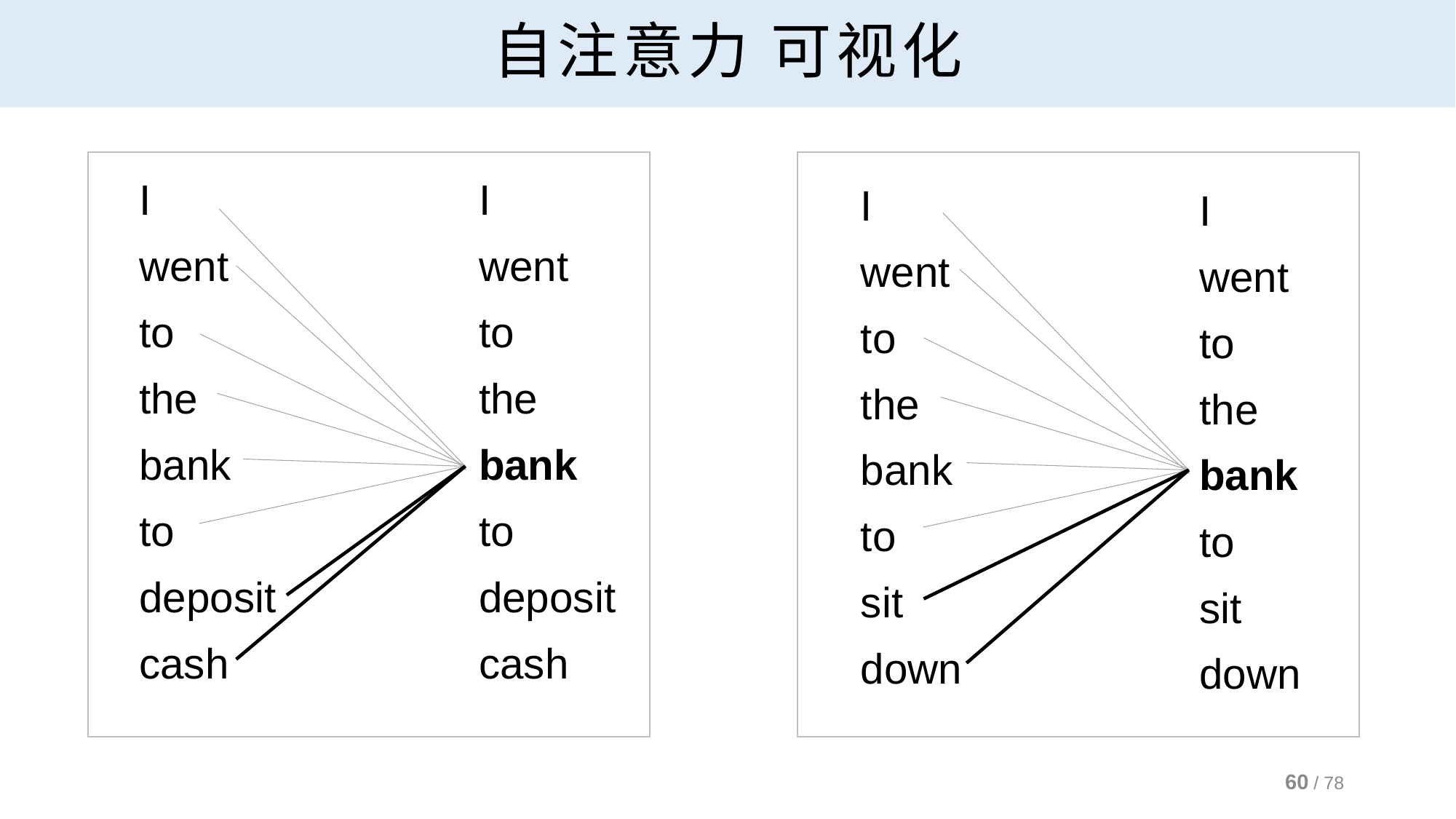

# 自注意力 可视化

I
went
to
the
bank
to deposit cash
I
went
to
the
bank
to deposit cash

I
went
to
the bank
to
sit
down
I
went
to
the bank
to
sit
down
60 / 78